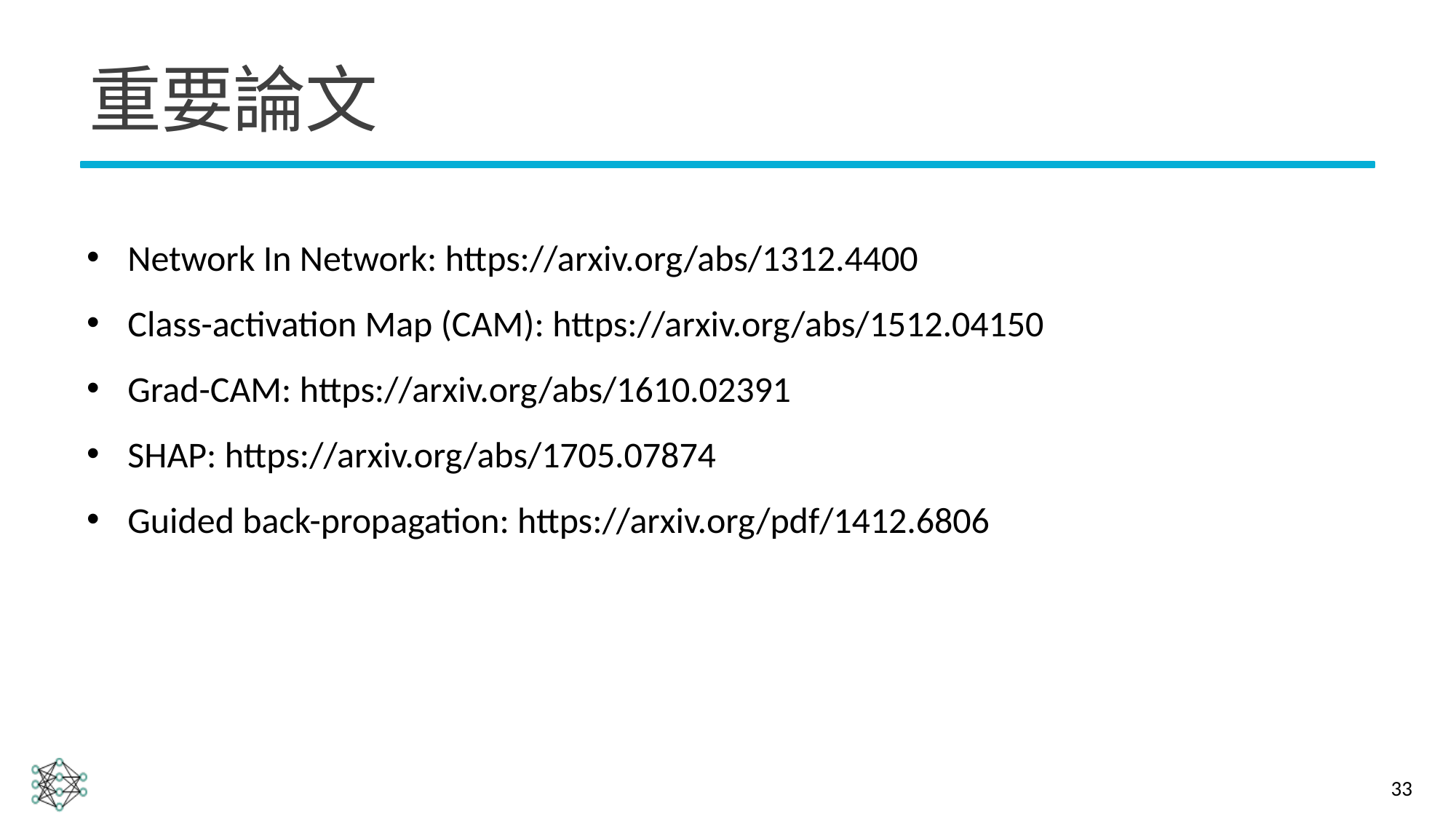

# 重要論文
Network In Network: https://arxiv.org/abs/1312.4400
Class-activation Map (CAM): https://arxiv.org/abs/1512.04150
Grad-CAM: https://arxiv.org/abs/1610.02391
SHAP: https://arxiv.org/abs/1705.07874
Guided back-propagation: https://arxiv.org/pdf/1412.6806
33